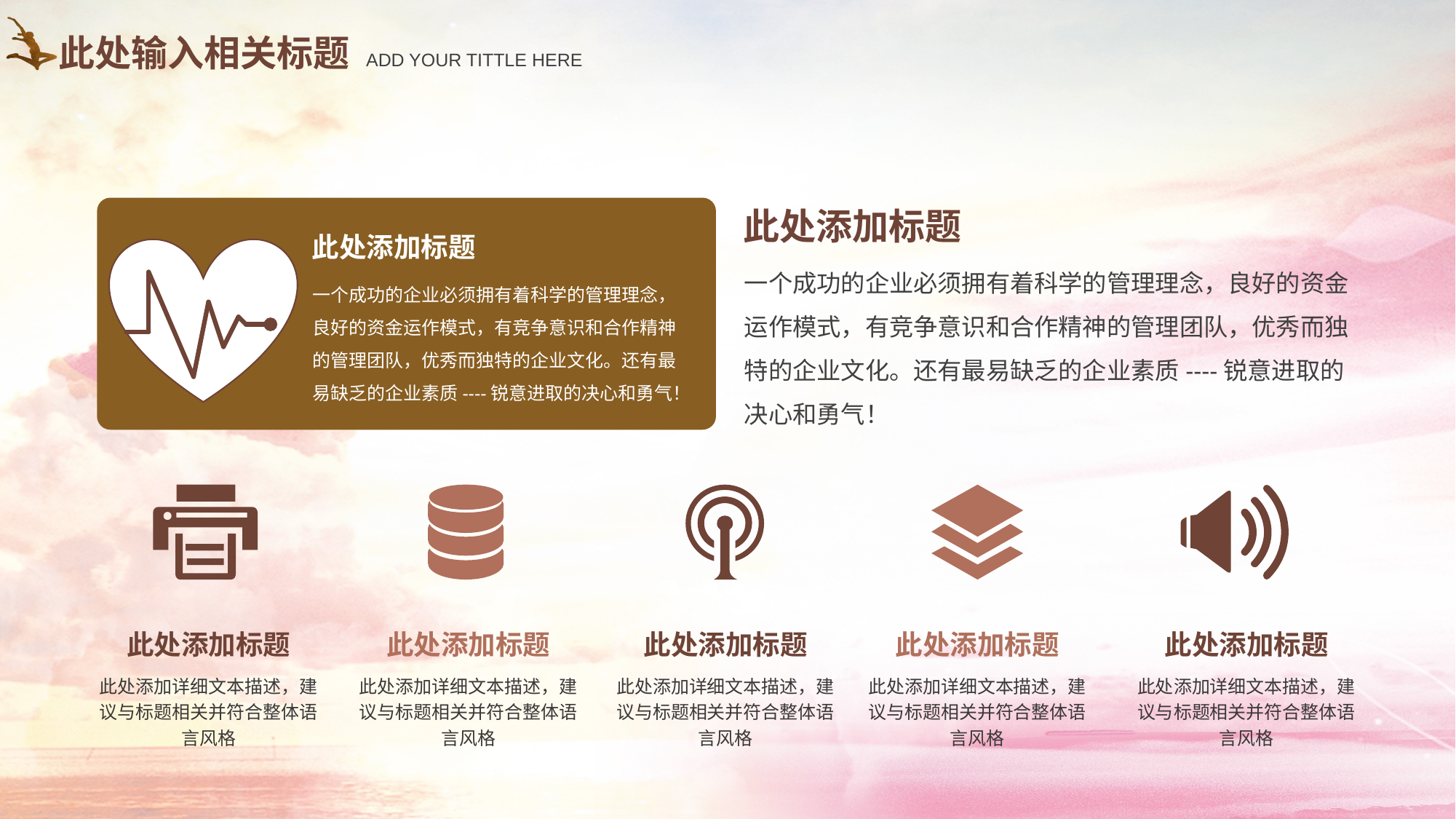

此处输入相关标题
ADD YOUR TITTLE HERE

此处添加标题
此处添加标题

一个成功的企业必须拥有着科学的管理理念，良好的资金运作模式，有竞争意识和合作精神的管理团队，优秀而独特的企业文化。还有最易缺乏的企业素质----锐意进取的决心和勇气！
一个成功的企业必须拥有着科学的管理理念，良好的资金运作模式，有竞争意识和合作精神的管理团队，优秀而独特的企业文化。还有最易缺乏的企业素质----锐意进取的决心和勇气！

此处添加标题
此处添加标题
此处添加标题
此处添加标题
此处添加标题
此处添加详细文本描述，建议与标题相关并符合整体语言风格
此处添加详细文本描述，建议与标题相关并符合整体语言风格
此处添加详细文本描述，建议与标题相关并符合整体语言风格
此处添加详细文本描述，建议与标题相关并符合整体语言风格
此处添加详细文本描述，建议与标题相关并符合整体语言风格